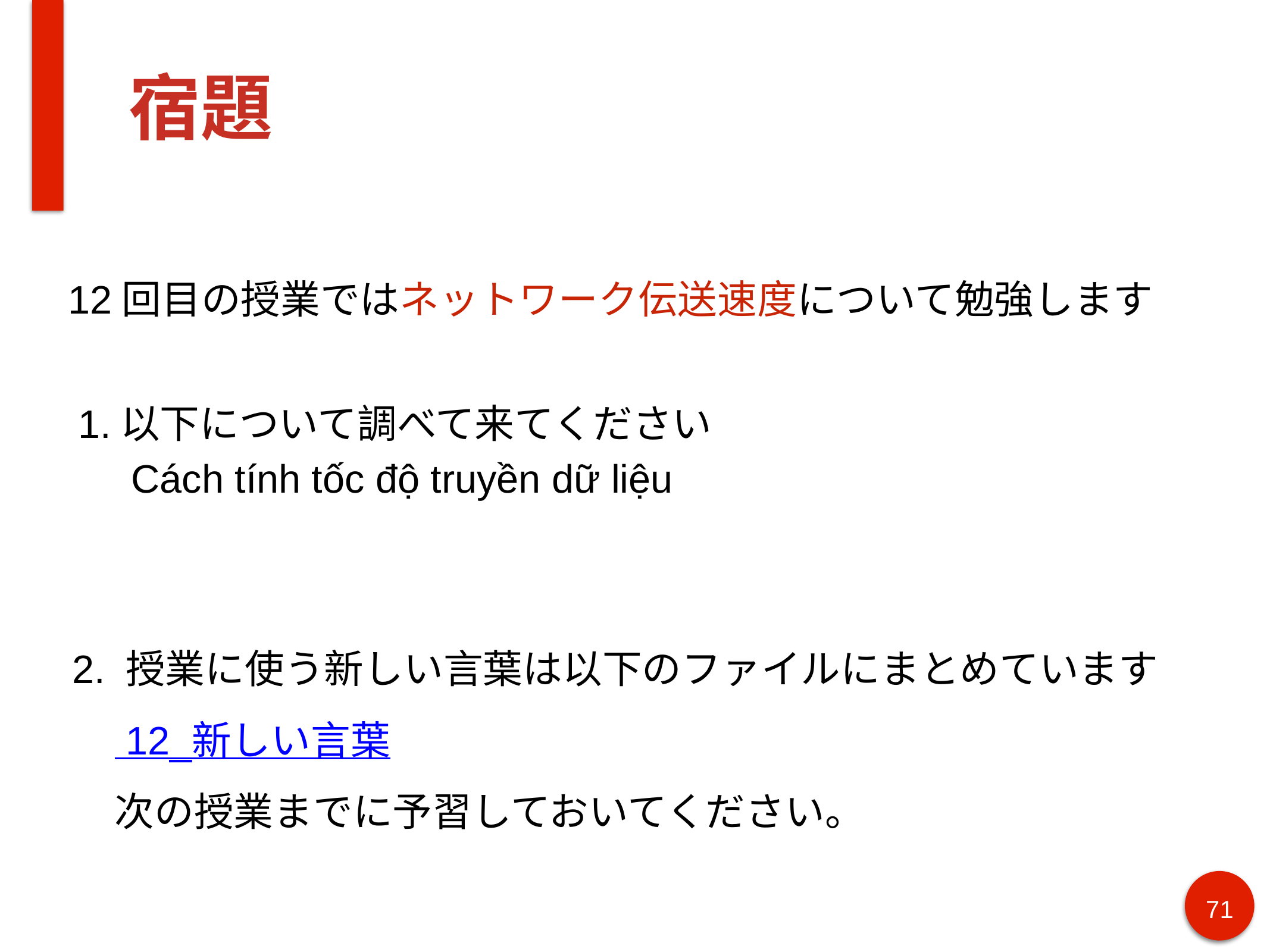

# 宿題
12回目の授業ではネットワーク伝送速度について勉強します
以下について調べて来てください
 Cách tính tốc độ truyền dữ liệu
2. 授業に使う新しい言葉は以下のファイルにまとめています
    12_新しい言葉
   次の授業までに予習しておいてください。

71